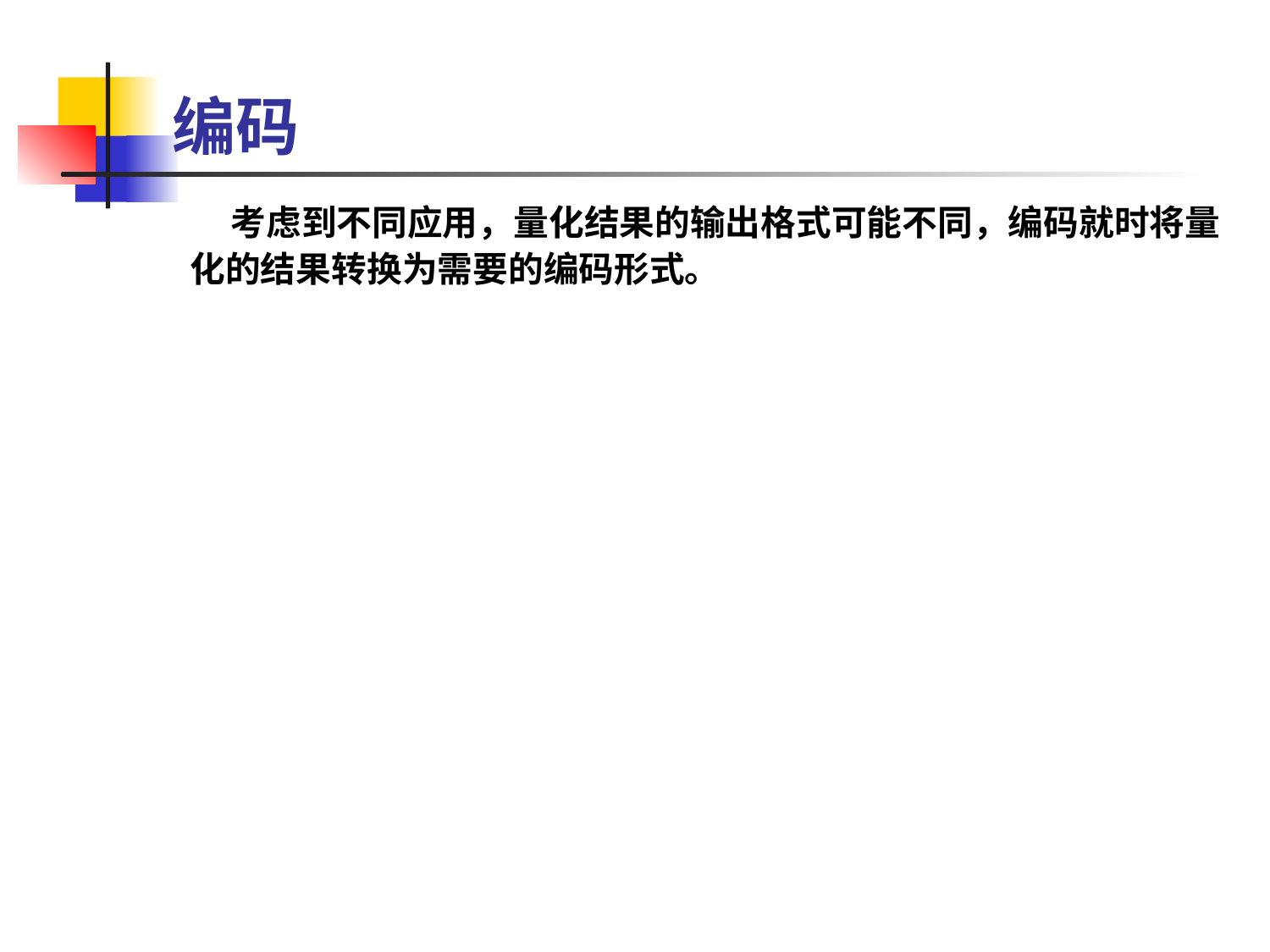

# 编码
    考虑到不同应用，量化结果的输出格式可能不同，编码就时将量化的结果转换为需要的编码形式。